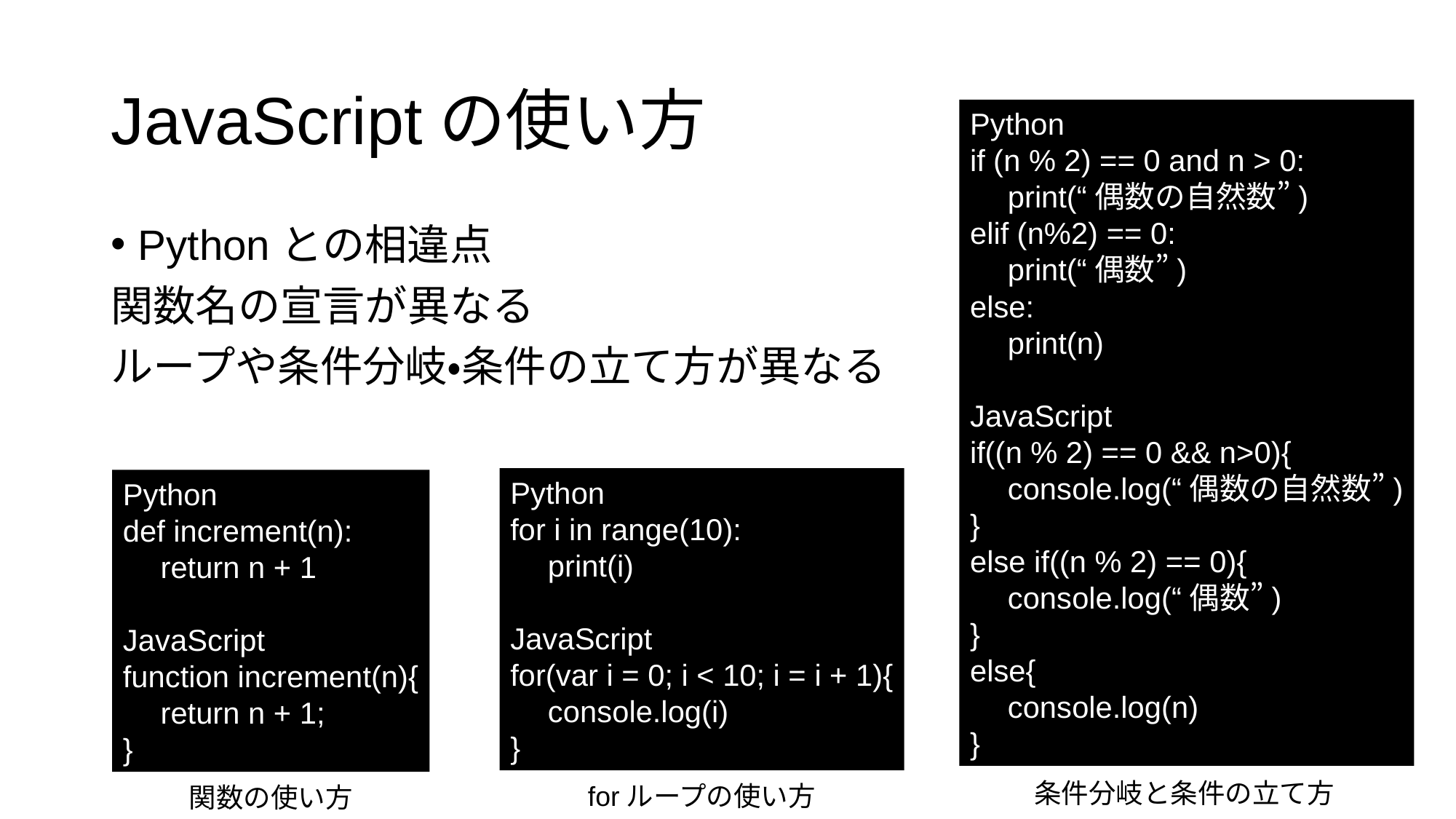

# JavaScriptの使い方
Python
if (n % 2) == 0 and n > 0:
　print(“偶数の自然数”)
elif (n%2) == 0:
　print(“偶数”)
else:
　print(n)

JavaScript
if((n % 2) == 0 && n>0){
　console.log(“偶数の自然数”)
}
else if((n % 2) == 0){
　console.log(“偶数”)
}
else{
　console.log(n)
}
Pythonとの相違点
関数名の宣言が異なる
ループや条件分岐・条件の立て方が異なる

Python
for i in range(10):
　print(i)

JavaScript
for(var i = 0; i < 10; i = i + 1){
　console.log(i)
}
Python
def increment(n):
　return n + 1

JavaScript
function increment(n){
　return n + 1;
}
条件分岐と条件の立て方
forループの使い方
関数の使い方